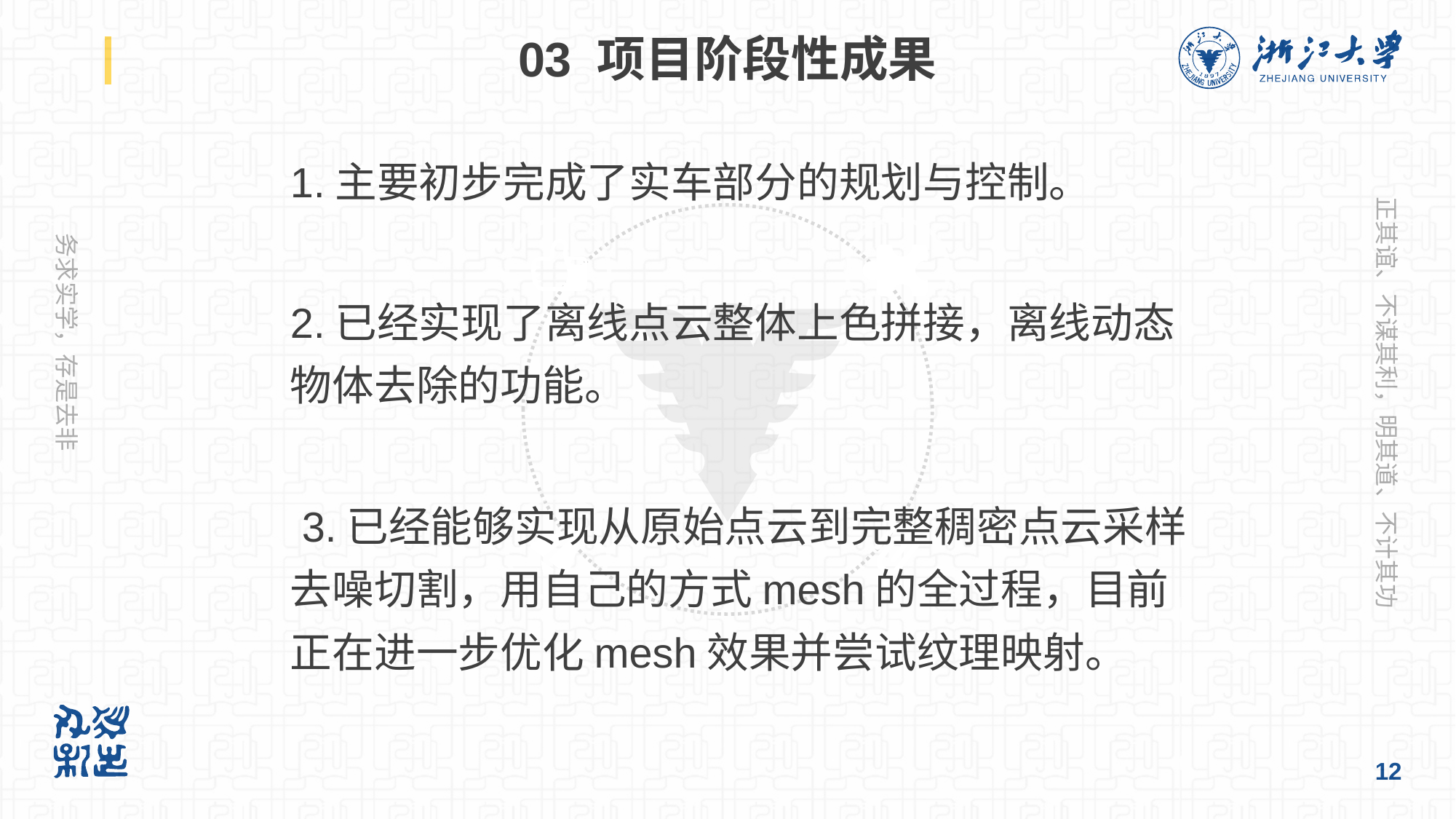

# 03 项目阶段性成果
1.主要初步完成了实车部分的规划与控制。

2.已经实现了离线点云整体上色拼接，离线动态物体去除的功能。

 3.已经能够实现从原始点云到完整稠密点云采样去噪切割，用自己的方式mesh的全过程，目前正在进一步优化mesh效果并尝试纹理映射。

12